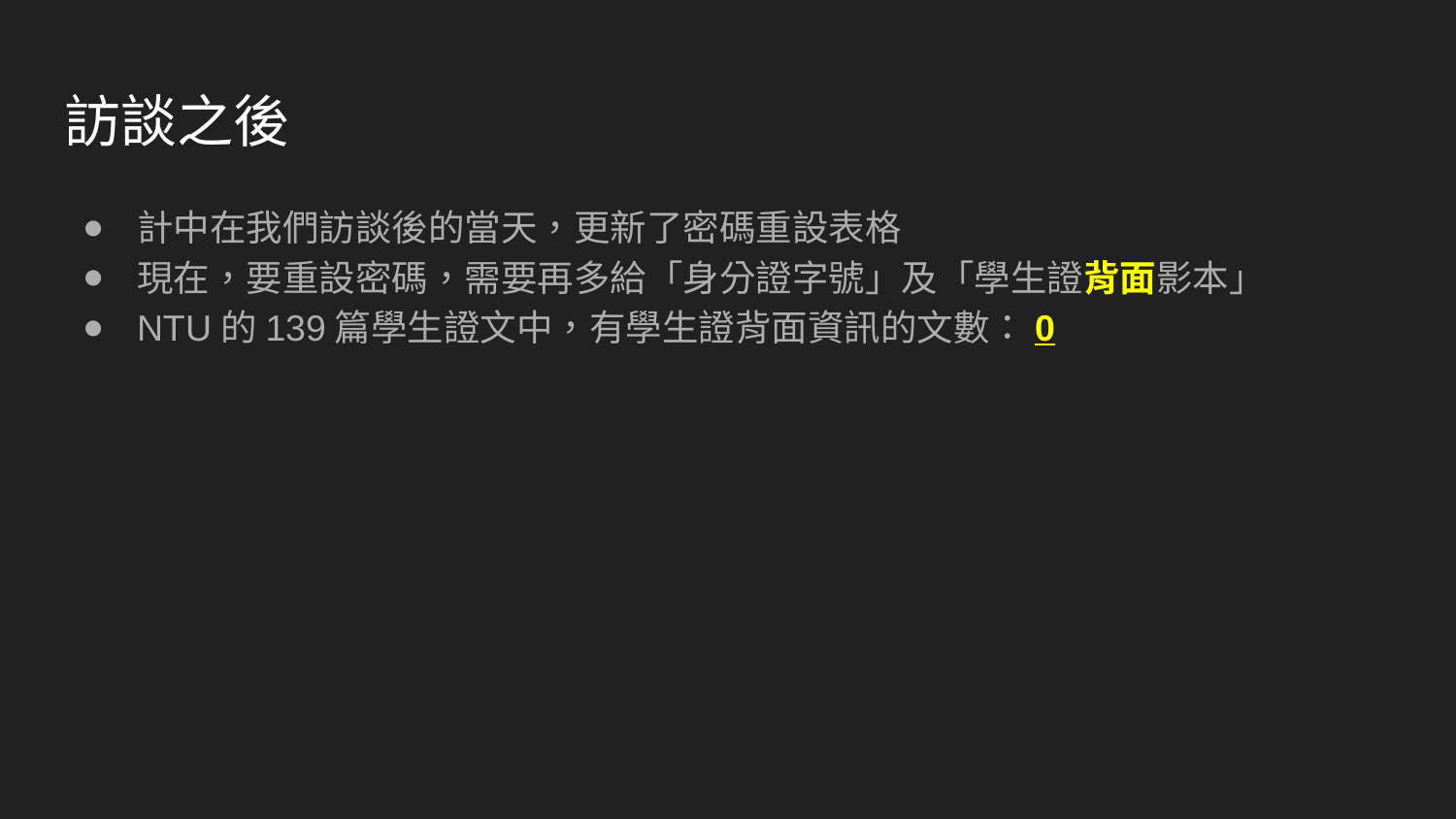

# 訪談之後
計中在我們訪談後的當天，更新了密碼重設表格
現在，要重設密碼，需要再多給「身分證字號」及「學生證背面影本」
NTU的139篇學生證文中，有學生證背面資訊的文數：0